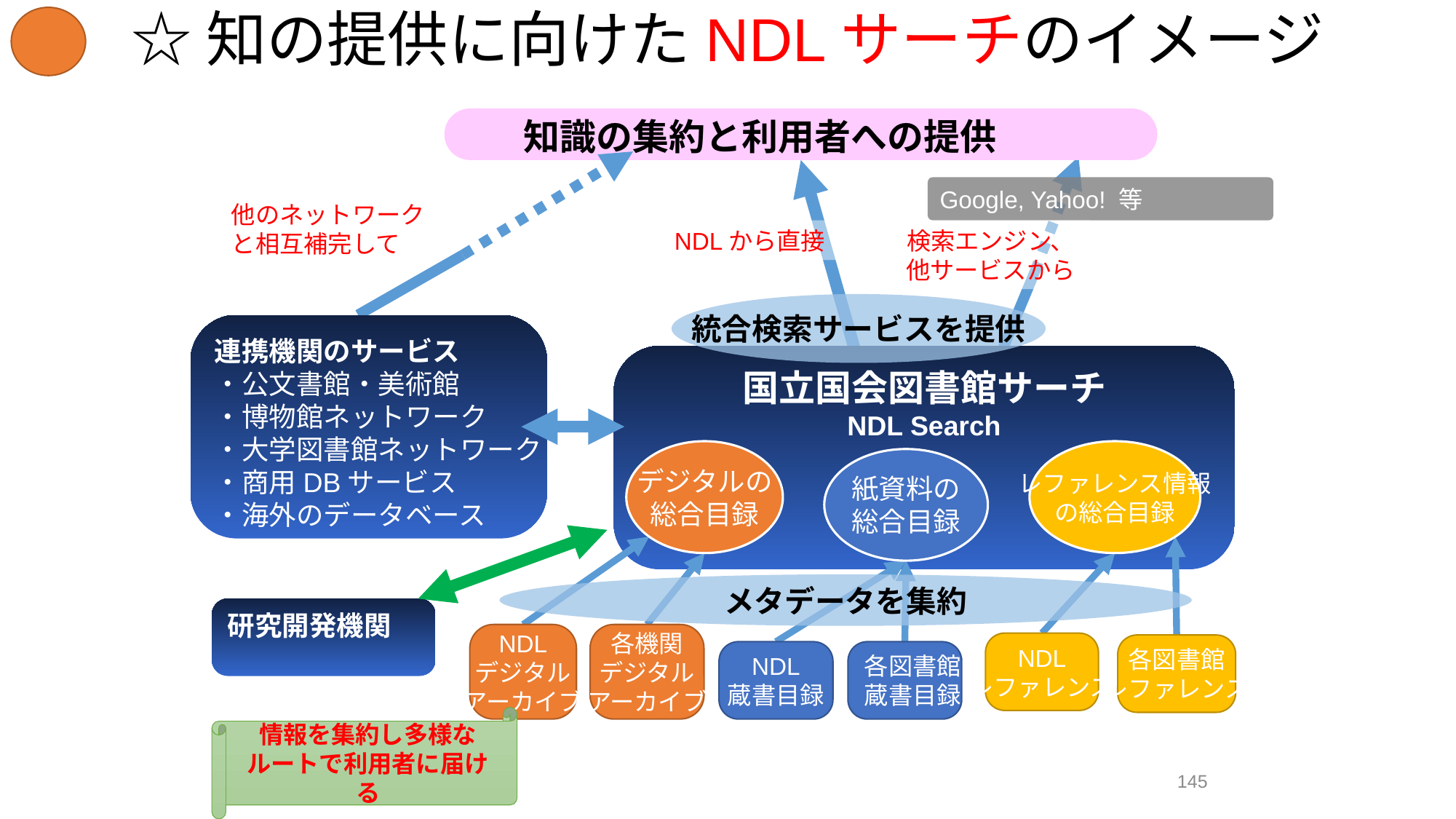

# ☆知の提供に向けたNDLサーチのイメージ

知識の集約と利用者への提供
Google, Yahoo! 等
他のネットワークと相互補完して
NDLから直接
検索エンジン、他サービスから
統合検索サービスを提供
連携機関のサービス
・公文書館・美術館
・博物館ネットワーク
・大学図書館ネットワーク
・商用DBサービス
・海外のデータベース

国立国会図書館サーチ
NDL Search
デジタルの
総合目録
レファレンス情報
の総合目録
紙資料の
総合目録
メタデータを集約
研究開発機関
NDL
デジタル
アーカイブ
各機関
デジタル
アーカイブ
NDL
レファレンス
各図書館
レファレンス
NDL
蔵書目録
各図書館
蔵書目録
情報を集約し多様なルートで利用者に届ける

145